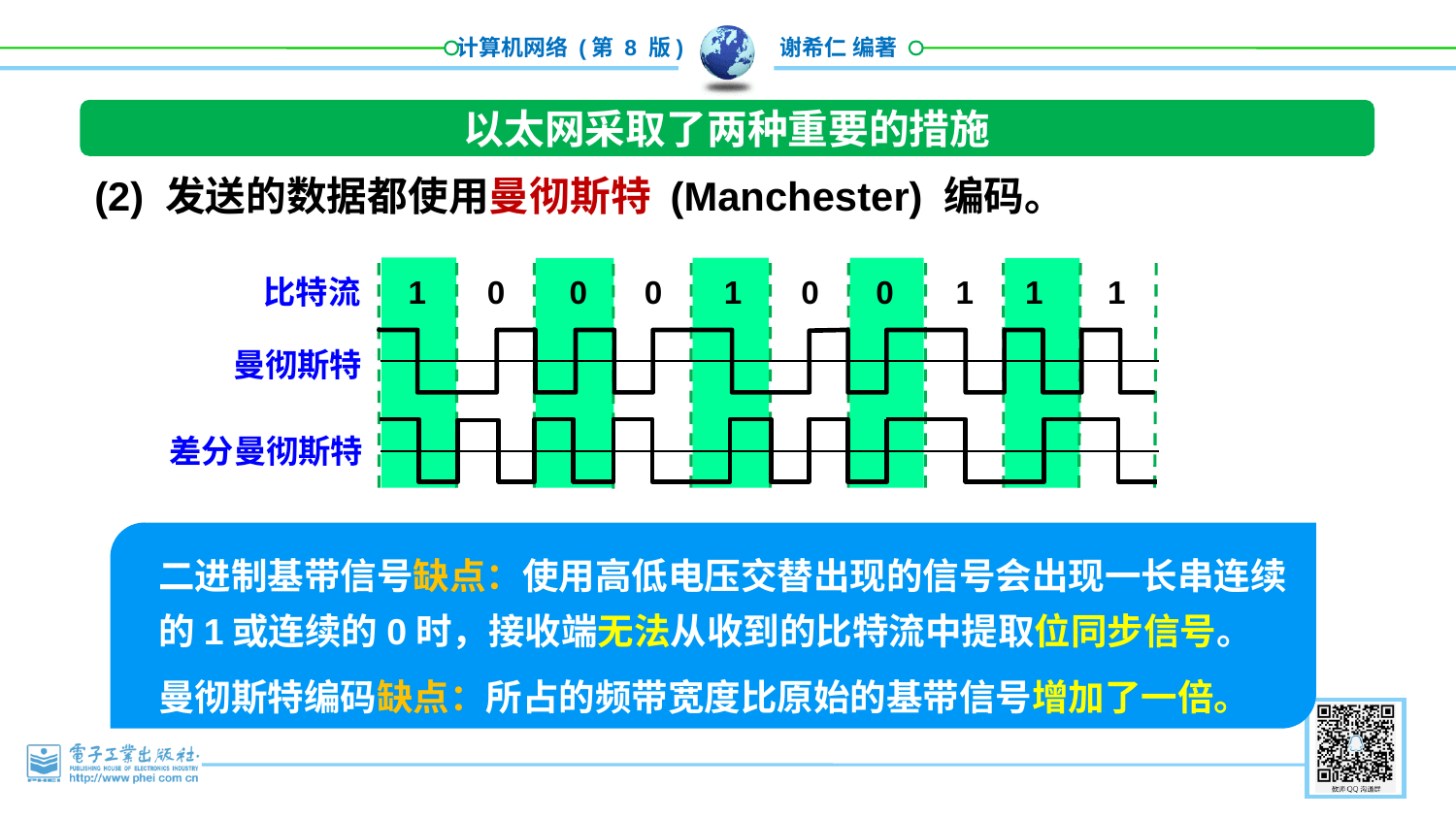

以太网采取了两种重要的措施

(2) 发送的数据都使用曼彻斯特 (Manchester) 编码。

比特流
1
0
0
0
1
0
0
1
1
1

曼彻斯特

差分曼彻斯特

二进制基带信号缺点：使用高低电压交替出现的信号会出现一长串连续的1或连续的0时，接收端无法从收到的比特流中提取位同步信号。
曼彻斯特编码缺点：所占的频带宽度比原始的基带信号增加了一倍。